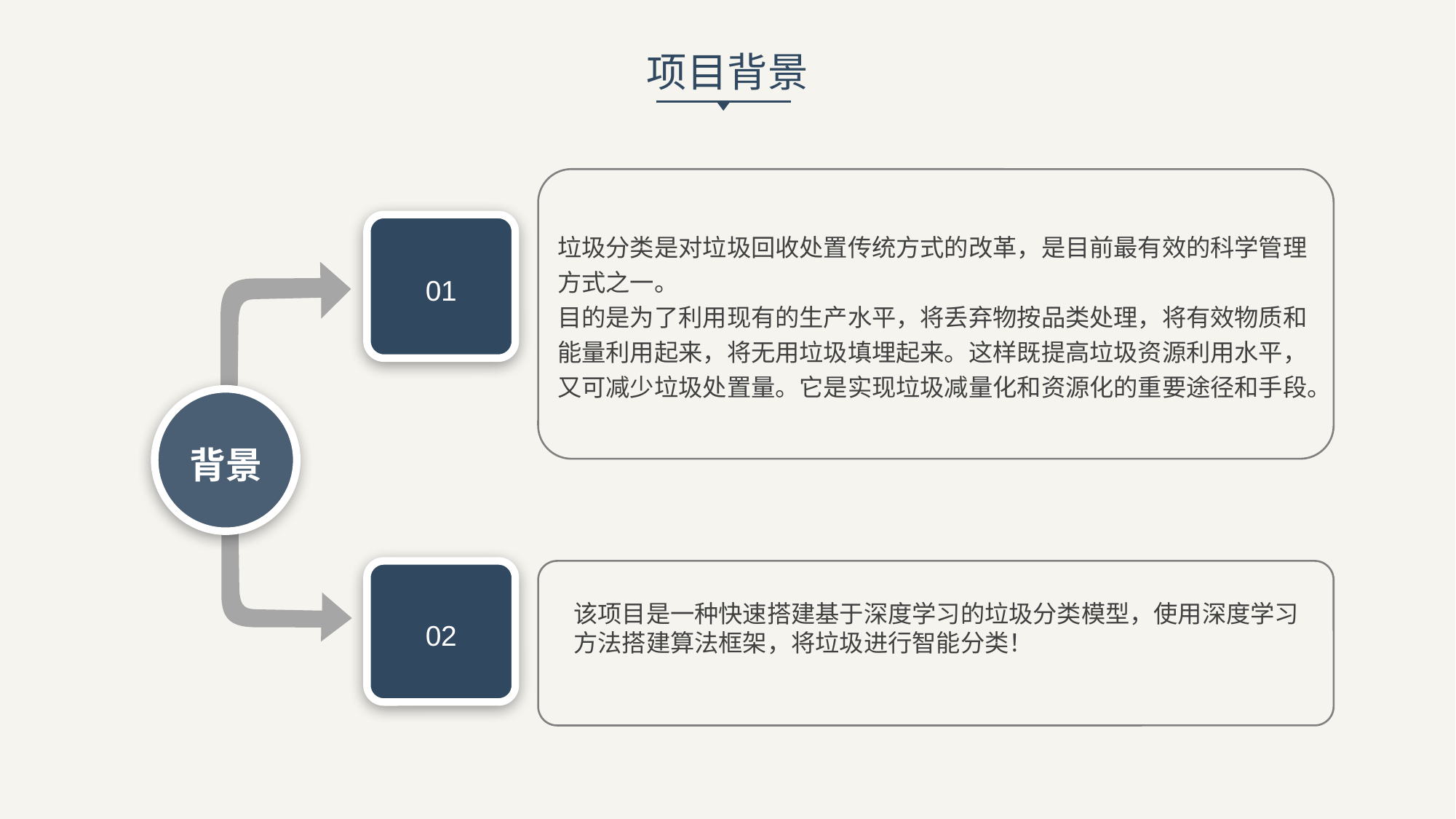

项目背景
垃圾分类是对垃圾回收处置传统方式的改革，是目前最有效的科学管理方式之一。
目的是为了利用现有的生产水平，将丢弃物按品类处理，将有效物质和能量利用起来，将无用垃圾填埋起来。这样既提高垃圾资源利用水平，又可减少垃圾处置量。它是实现垃圾减量化和资源化的重要途径和手段。
01

背景

02
该项目是一种快速搭建基于深度学习的垃圾分类模型，使用深度学习方法搭建算法框架，将垃圾进行智能分类！

延迟符号